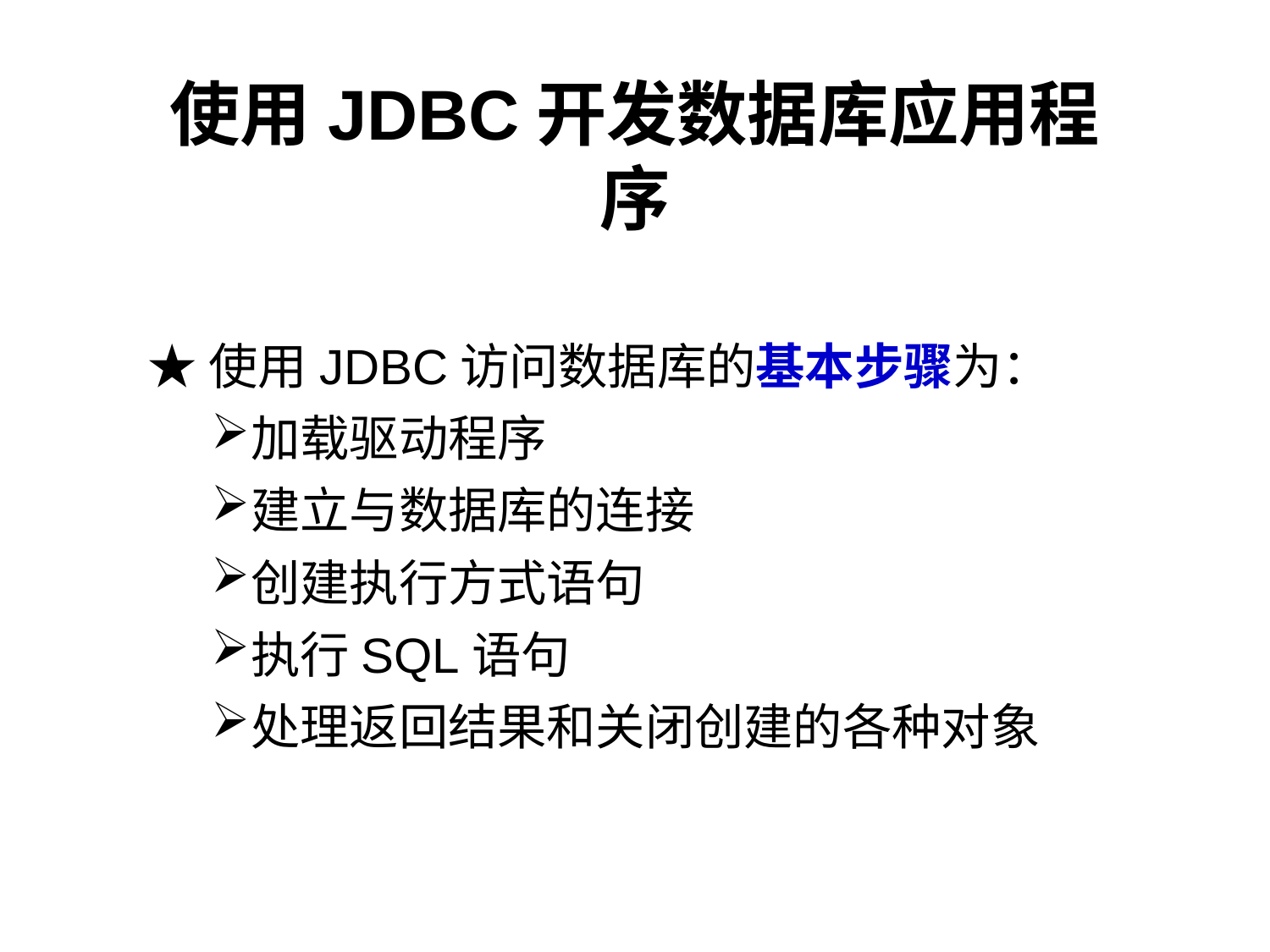

# 使用JDBC开发数据库应用程序
★使用JDBC访问数据库的基本步骤为：
加载驱动程序
建立与数据库的连接
创建执行方式语句
执行SQL语句
处理返回结果和关闭创建的各种对象
具体例题见17.16－17.23。